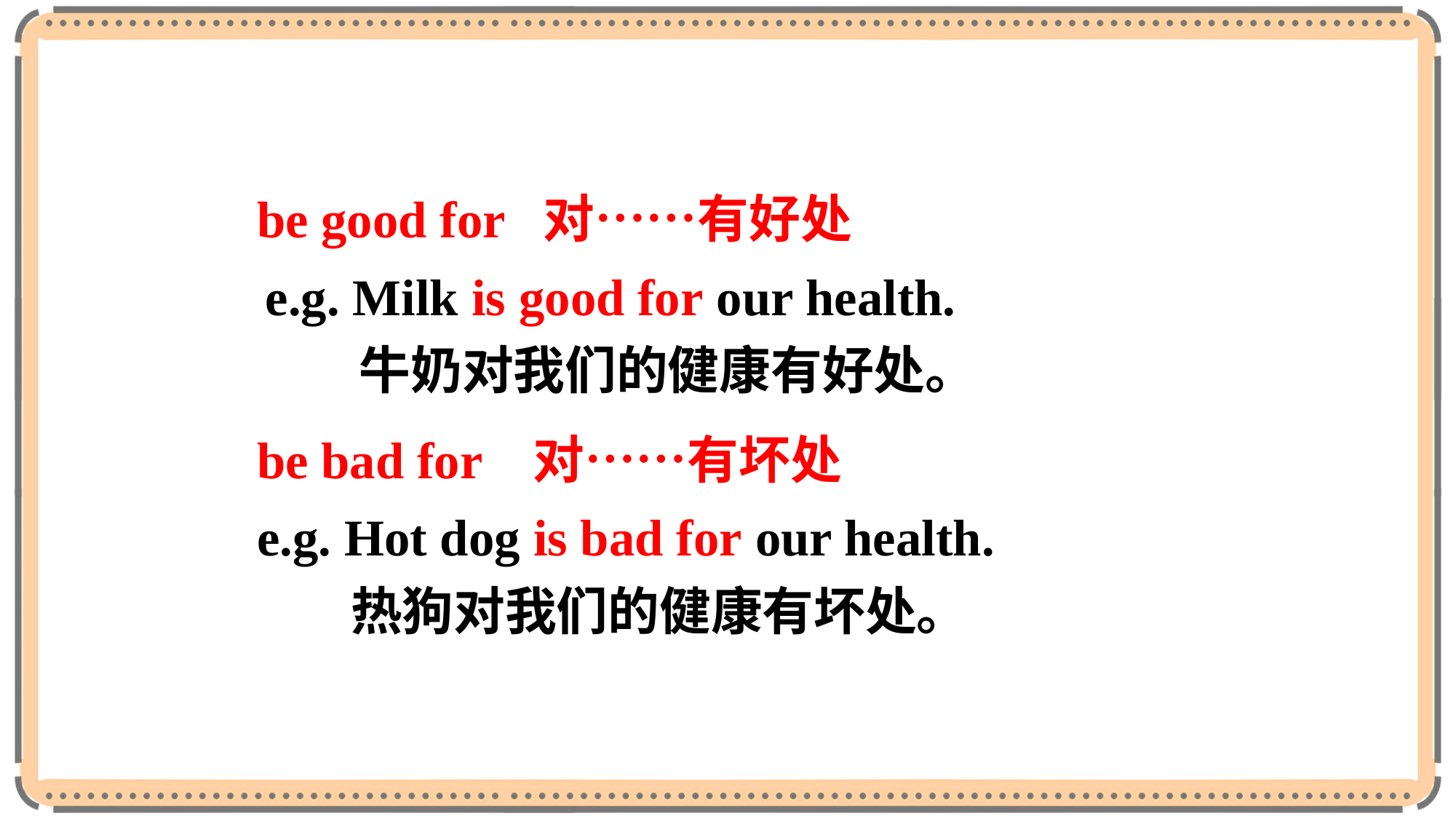

be good for  对……有好处
e.g. Milk is good for our health.
       牛奶对我们的健康有好处。
be bad for   对……有坏处
e.g. Hot dog is bad for our health.
       热狗对我们的健康有坏处。